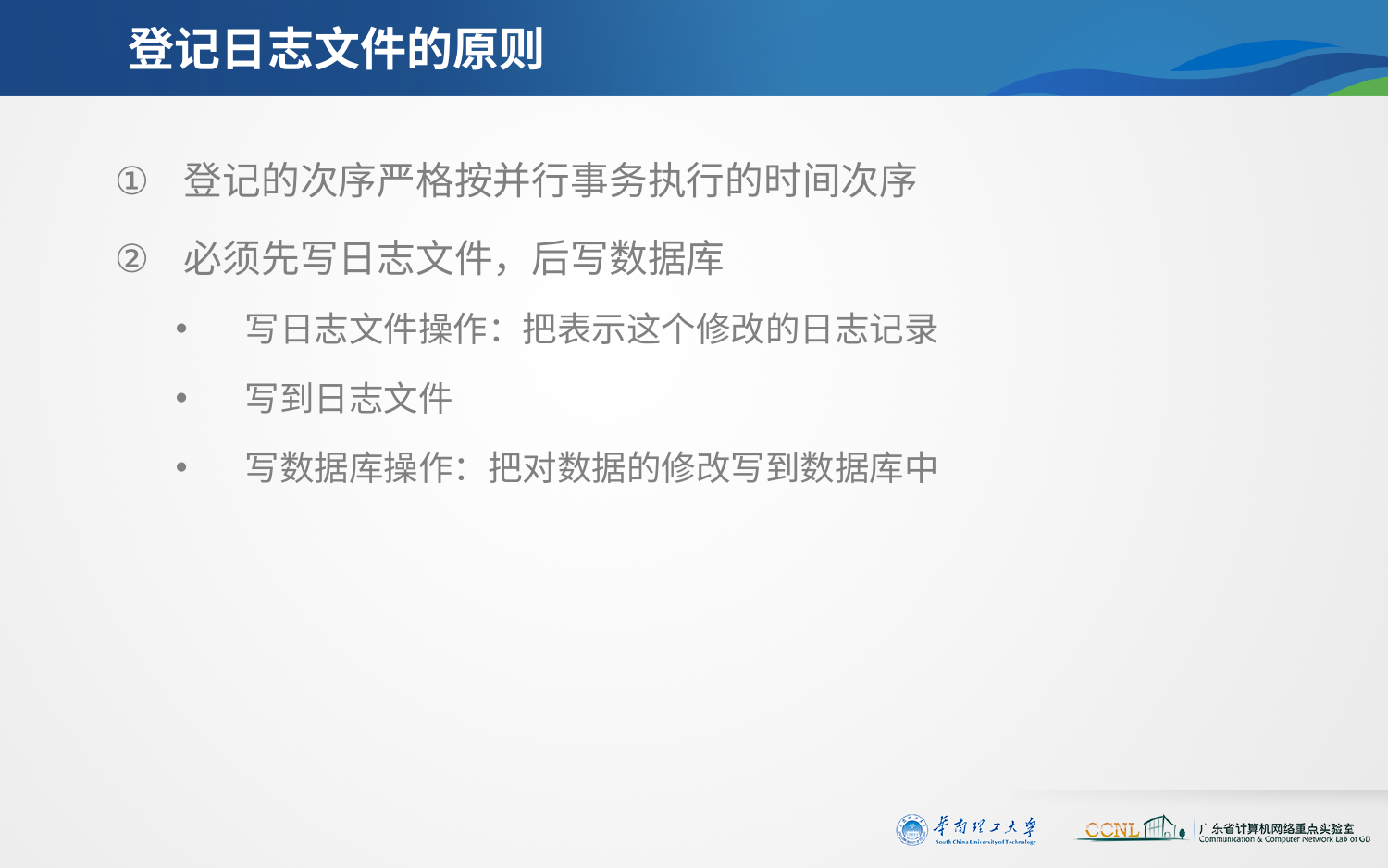

# 登记日志文件的原则
登记的次序严格按并行事务执行的时间次序
必须先写日志文件，后写数据库
写日志文件操作：把表示这个修改的日志记录
写到日志文件
写数据库操作：把对数据的修改写到数据库中